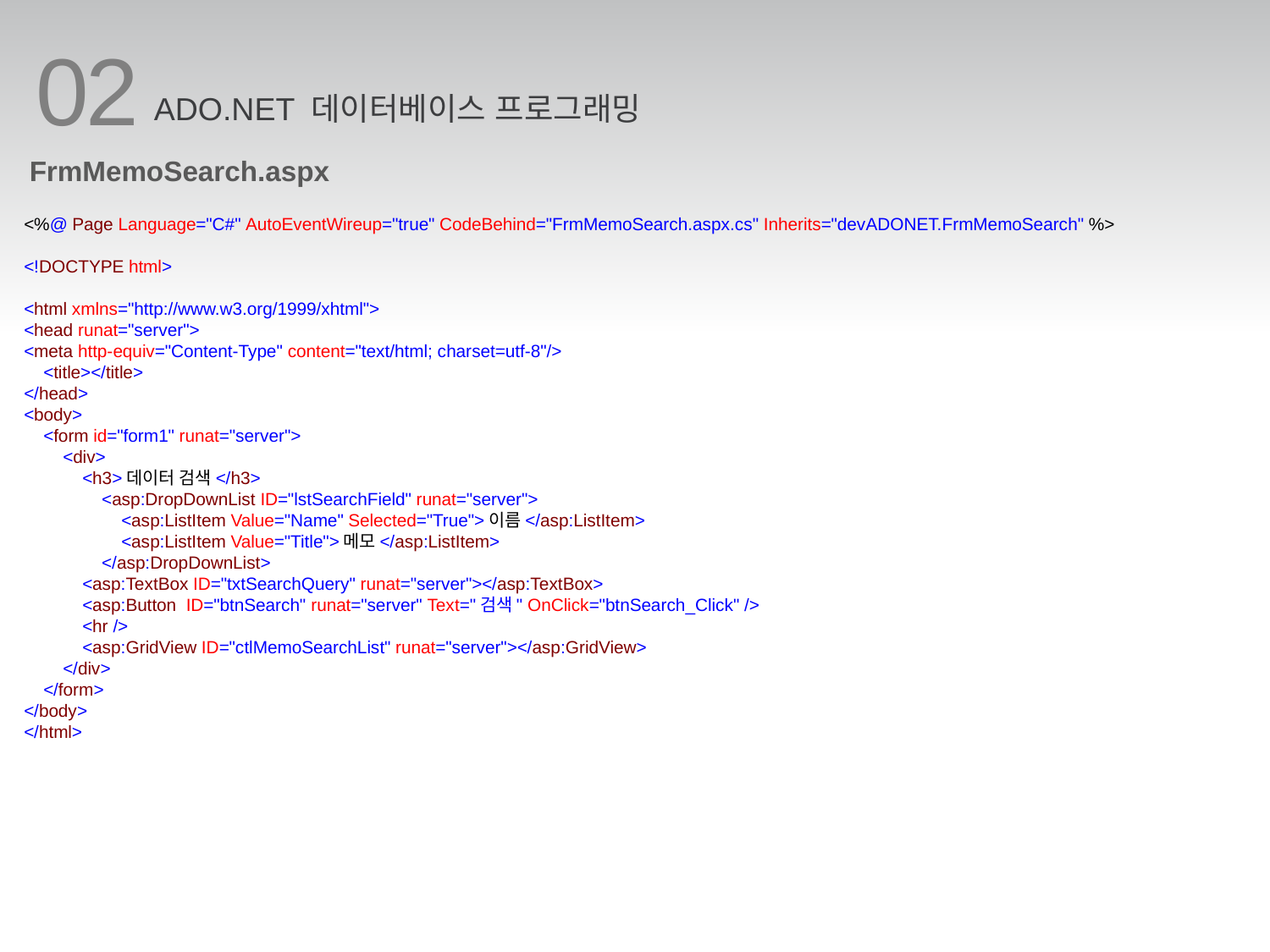

02
ADO.NET 데이터베이스 프로그래밍
FrmMemoSearch.aspx
<%@ Page Language="C#" AutoEventWireup="true" CodeBehind="FrmMemoSearch.aspx.cs" Inherits="devADONET.FrmMemoSearch" %>

<!DOCTYPE html>

<html xmlns="http://www.w3.org/1999/xhtml">
<head runat="server">
<meta http-equiv="Content-Type" content="text/html; charset=utf-8"/>
    <title></title>
</head>
<body>
    <form id="form1" runat="server">
        <div>
            <h3>데이터 검색</h3>
                <asp:DropDownList ID="lstSearchField" runat="server">
                    <asp:ListItem Value="Name" Selected="True">이름</asp:ListItem>
                    <asp:ListItem Value="Title">메모</asp:ListItem>
                </asp:DropDownList>
            <asp:TextBox ID="txtSearchQuery" runat="server"></asp:TextBox>
            <asp:Button  ID="btnSearch" runat="server" Text="검색" OnClick="btnSearch_Click" />
            <hr />
            <asp:GridView ID="ctlMemoSearchList" runat="server"></asp:GridView>
        </div>
    </form>
</body>
</html>